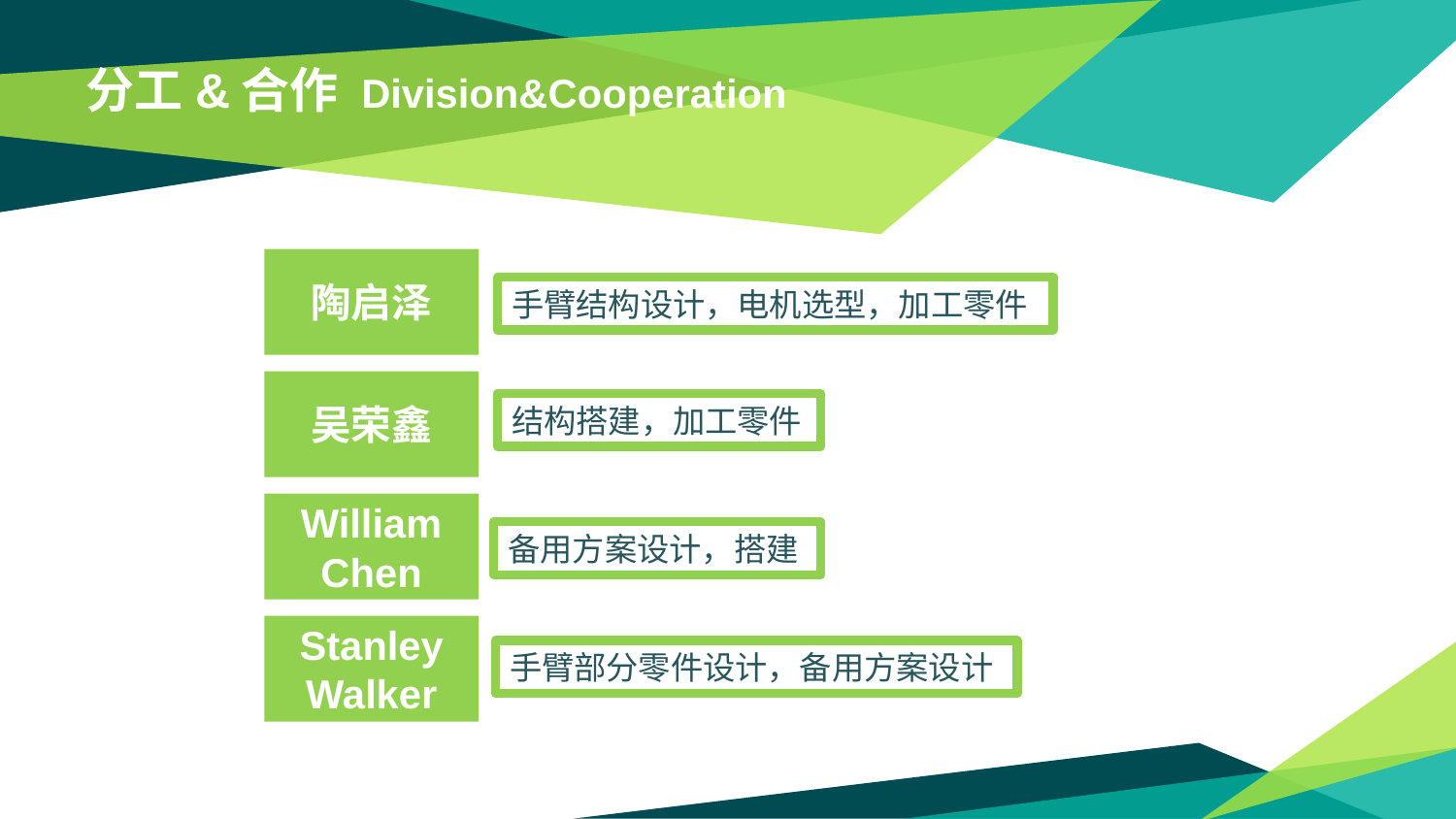

# 分工&合作 Division&Cooperation
陶启泽
吴荣鑫
William Chen
Stanley Walker
手臂结构设计，电机选型，加工零件
结构搭建，加工零件
备用方案设计，搭建
手臂部分零件设计，备用方案设计